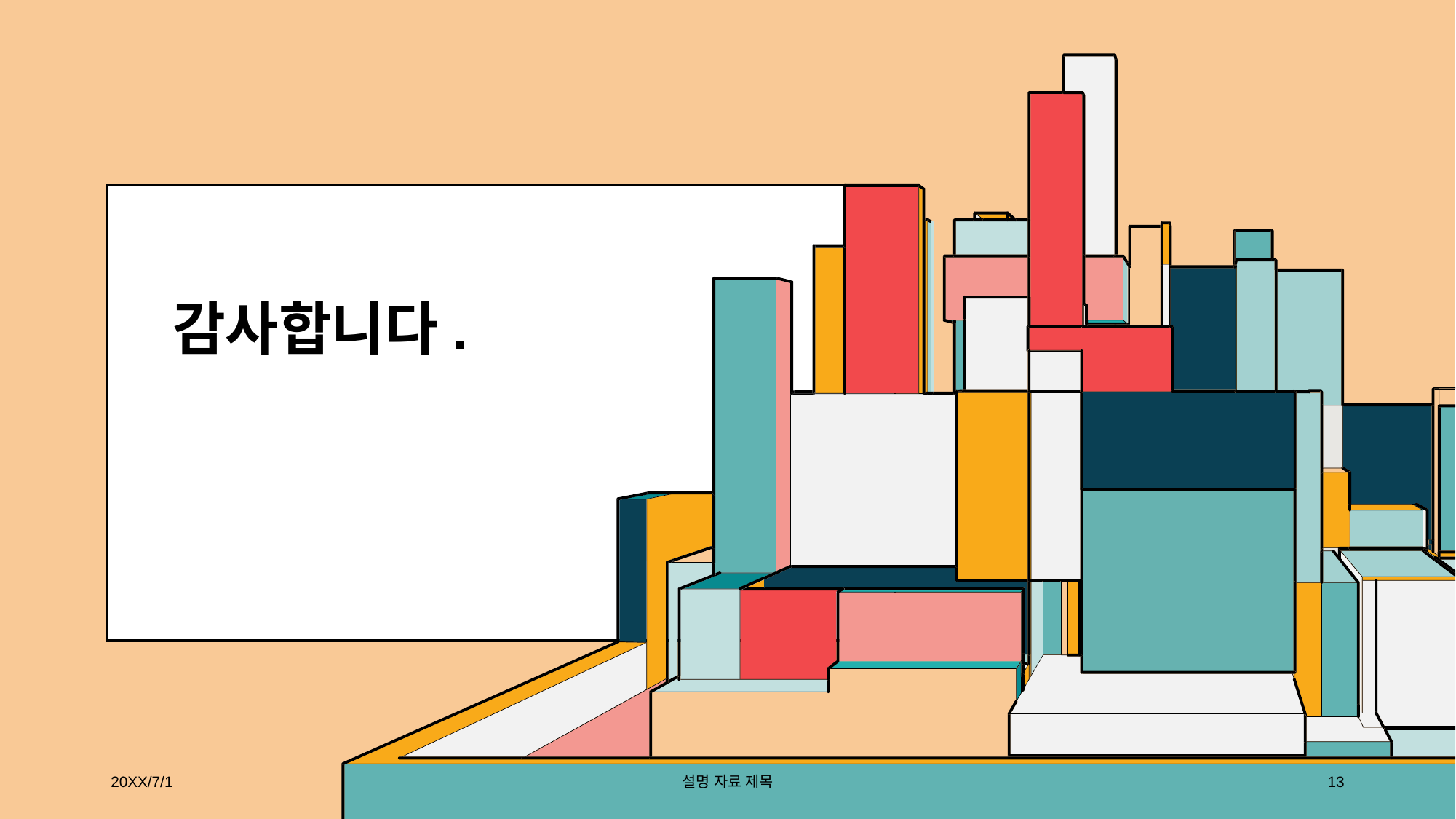

# 감사합니다.
20XX/7/1
설명 자료 제목
13